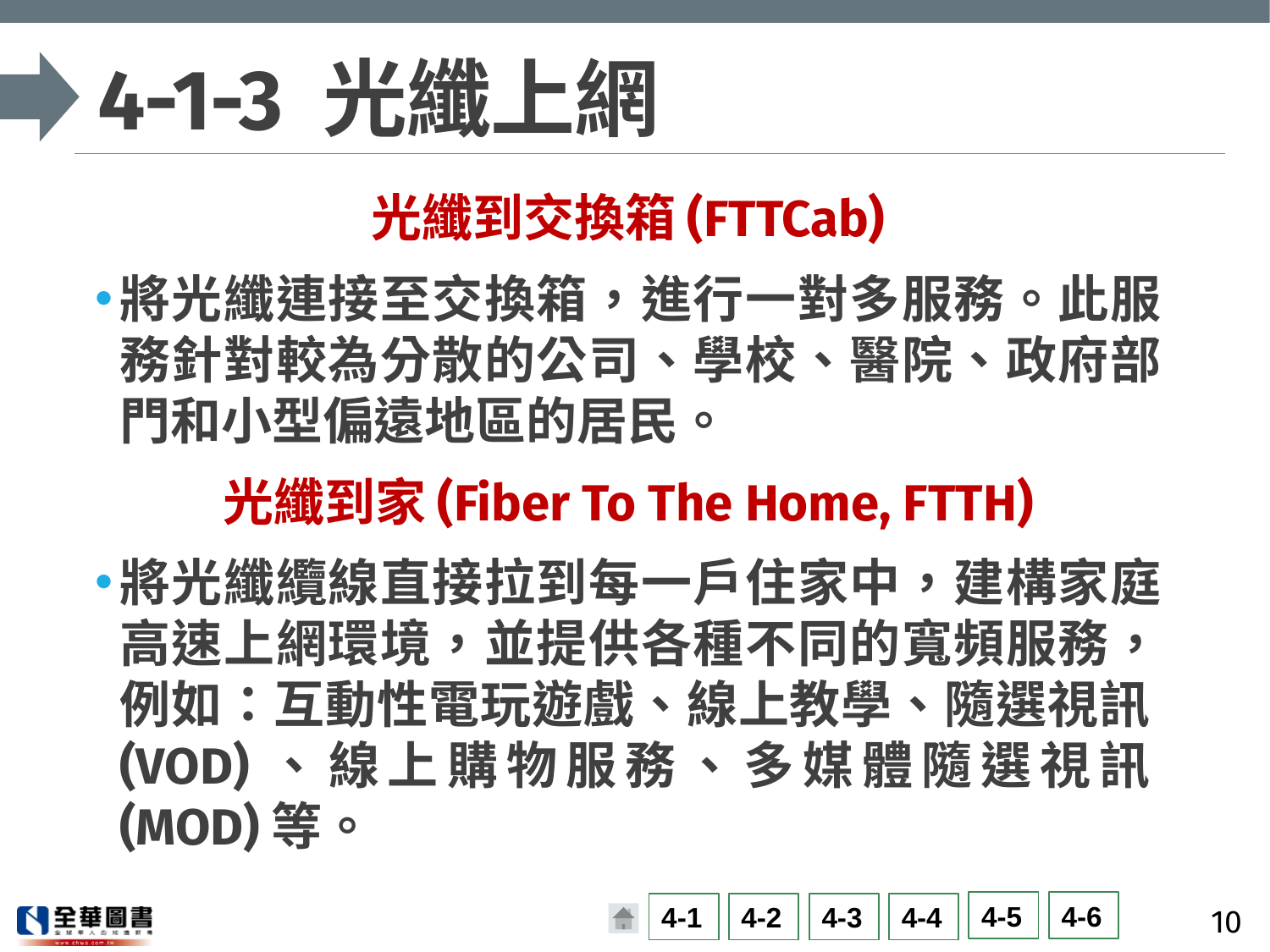

# 4-1-3 光纖上網
光纖到交換箱(FTTCab)
將光纖連接至交換箱，進行一對多服務。此服務針對較為分散的公司、學校、醫院、政府部門和小型偏遠地區的居民。
光纖到家(Fiber To The Home, FTTH)
將光纖纜線直接拉到每一戶住家中，建構家庭高速上網環境，並提供各種不同的寬頻服務，例如：互動性電玩遊戲、線上教學、隨選視訊(VOD)、線上購物服務、多媒體隨選視訊(MOD)等。
10